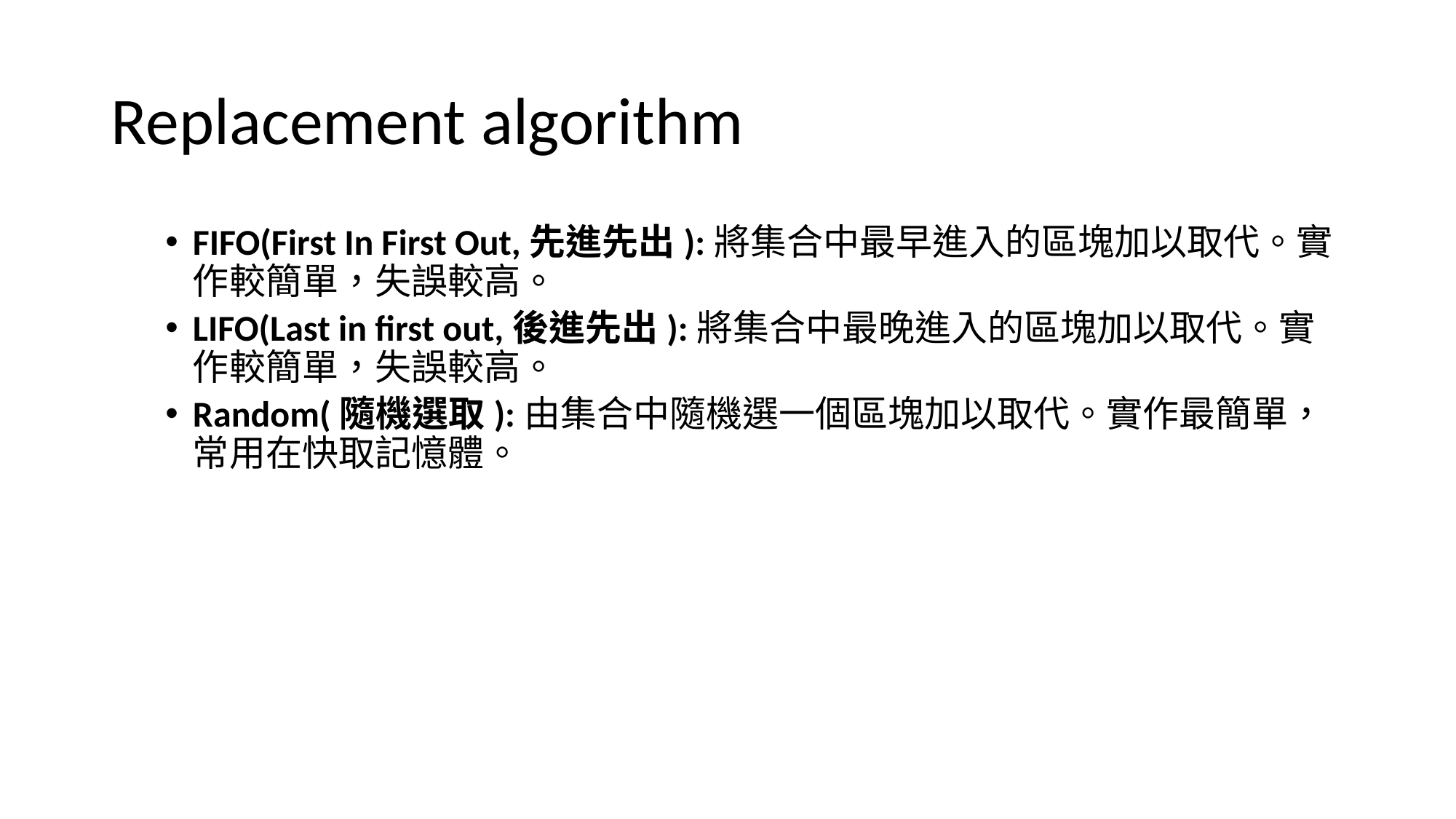

# Replacement algorithm
FIFO(First In First Out,先進先出):將集合中最早進入的區塊加以取代。實作較簡單，失誤較高。
LIFO(Last in first out,後進先出):將集合中最晚進入的區塊加以取代。實作較簡單，失誤較高。
Random(隨機選取):由集合中隨機選一個區塊加以取代。實作最簡單，常用在快取記憶體。